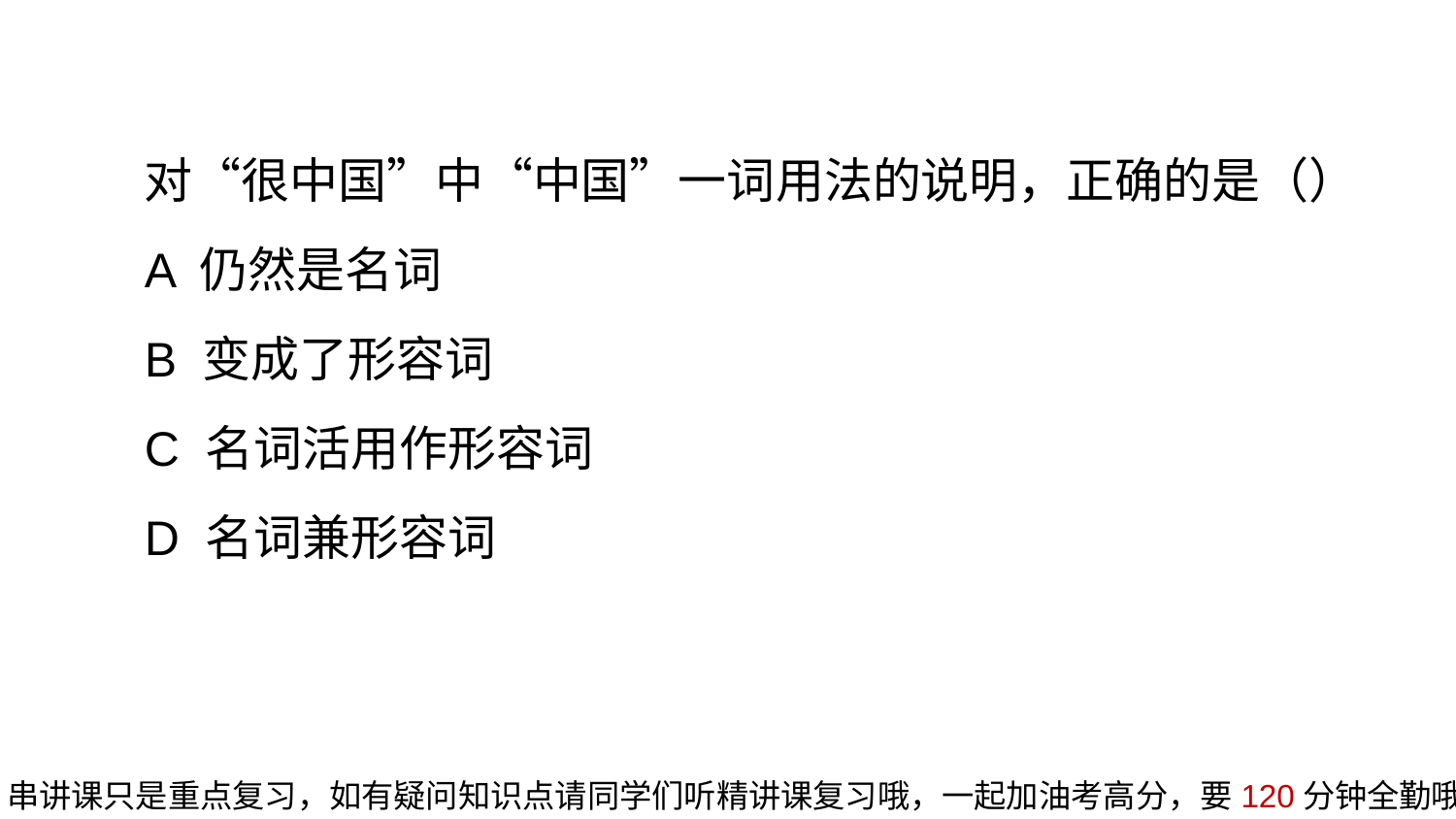

随堂练
对“很中国”中“中国”一词用法的说明，正确的是（）
A 仍然是名词
B 变成了形容词
C 名词活用作形容词
D 名词兼形容词